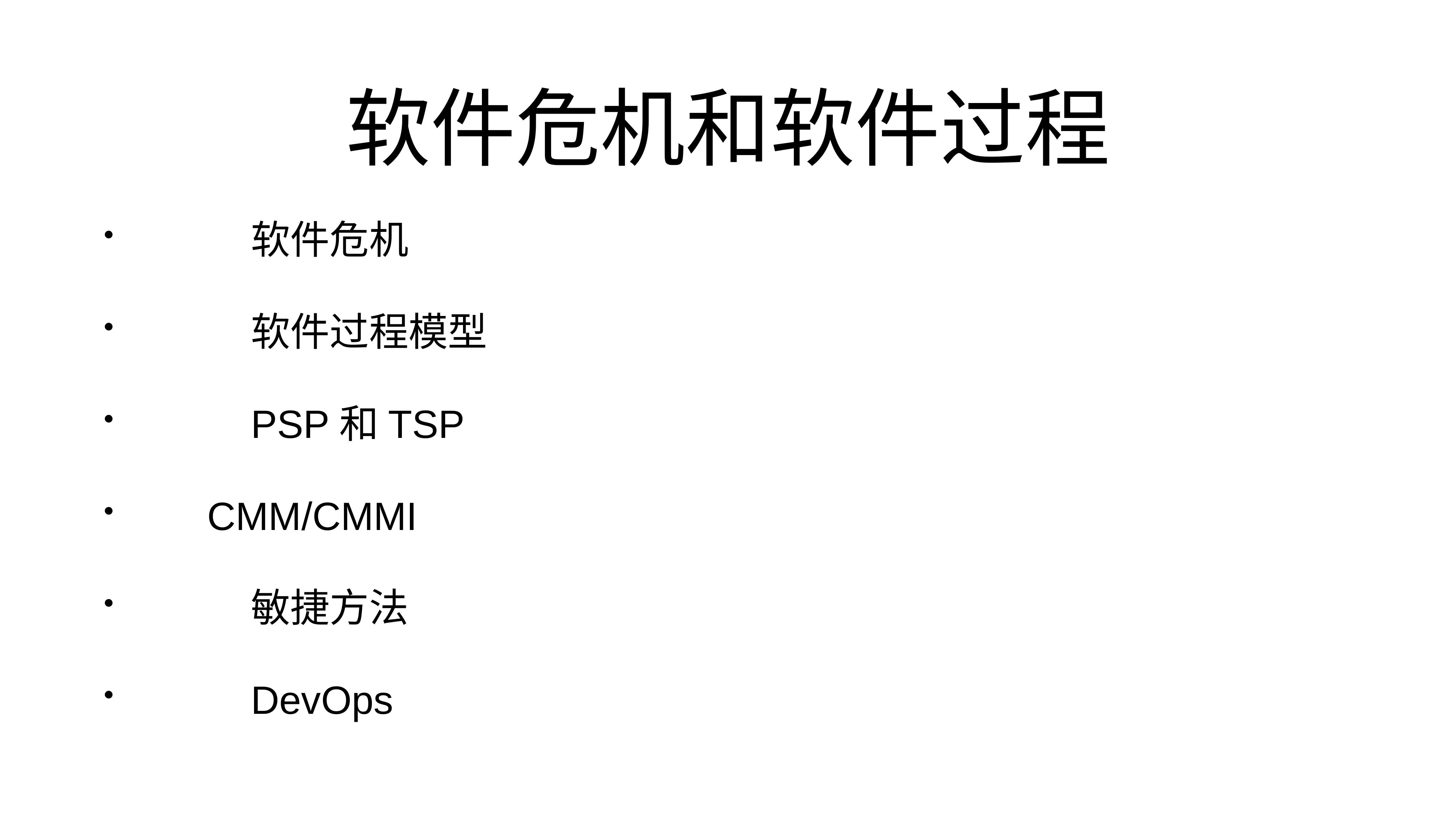

# 软件危机和软件过程
		软件危机
		软件过程模型
		PSP和TSP
      CMM/CMMI
		敏捷方法
		DevOps